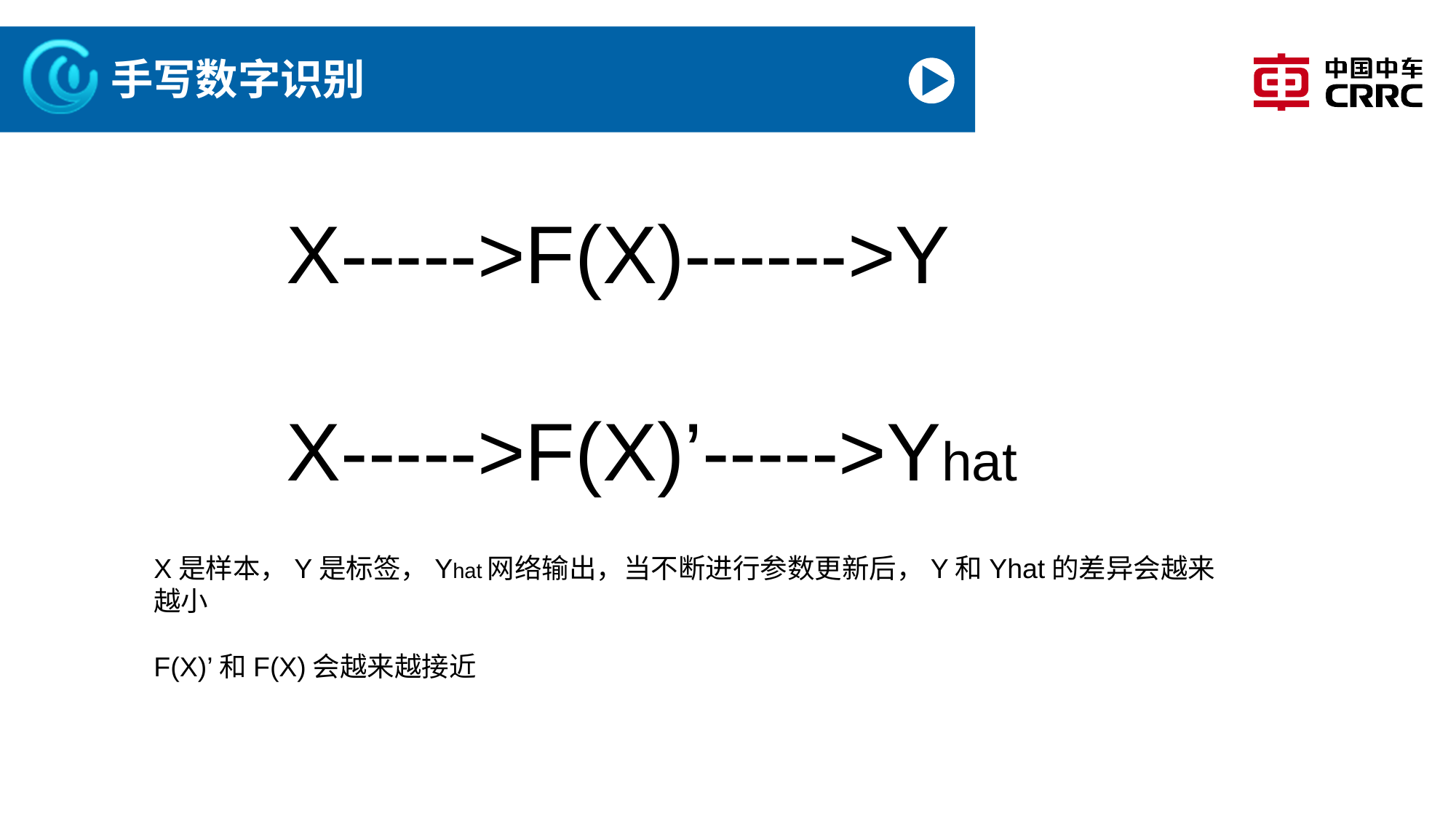

# 手写数字识别
X----->F(X)------>Y

X----->F(X)’----->Yhat
X是样本，Y是标签，Yhat网络输出，当不断进行参数更新后，Y和Yhat的差异会越来越小

F(X)’和F(X)会越来越接近
127